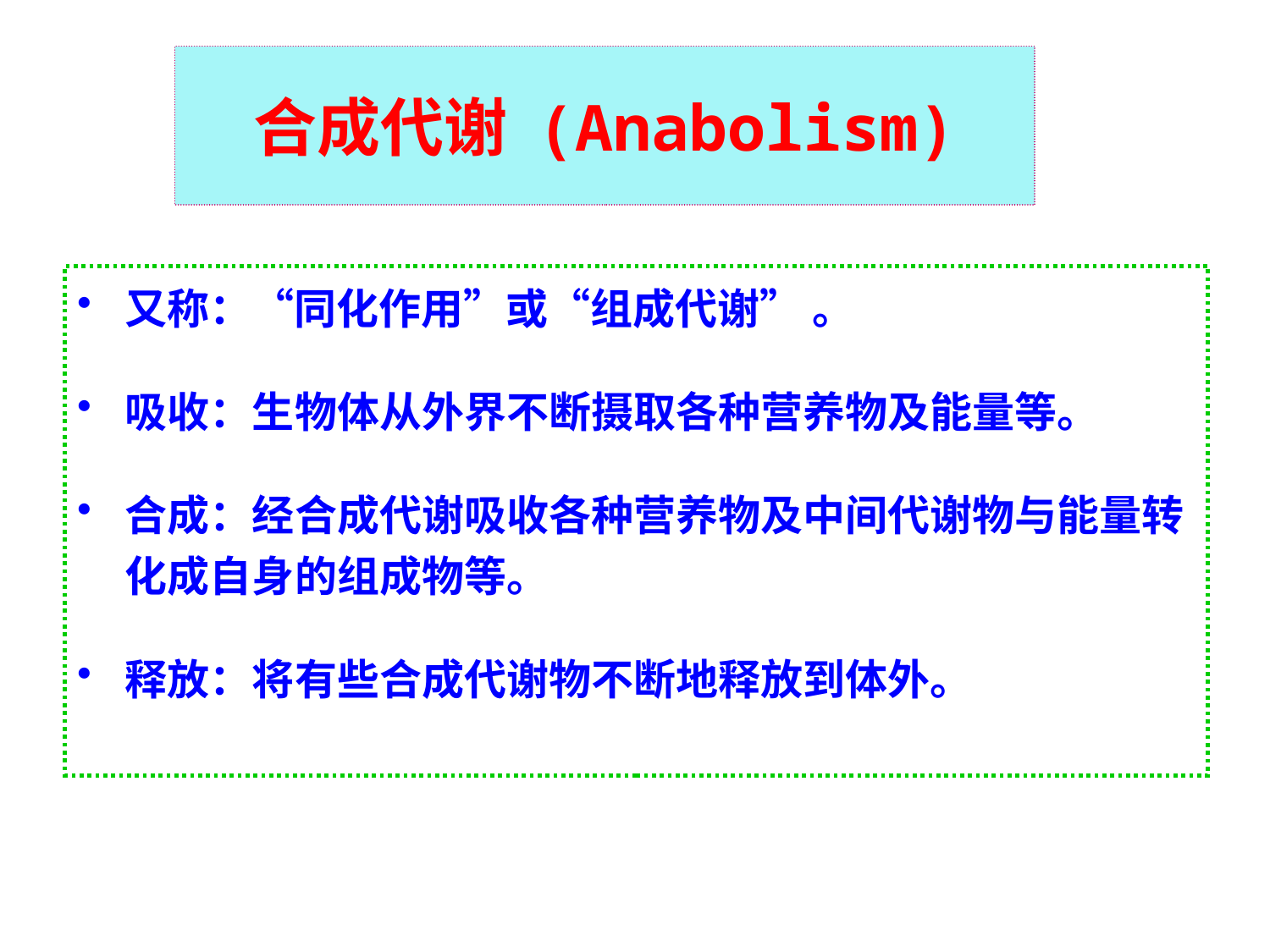

合成代谢 (Anabolism)
又称：“同化作用”或“组成代谢” 。
吸收：生物体从外界不断摄取各种营养物及能量等。
合成：经合成代谢吸收各种营养物及中间代谢物与能量转化成自身的组成物等。
释放：将有些合成代谢物不断地释放到体外。